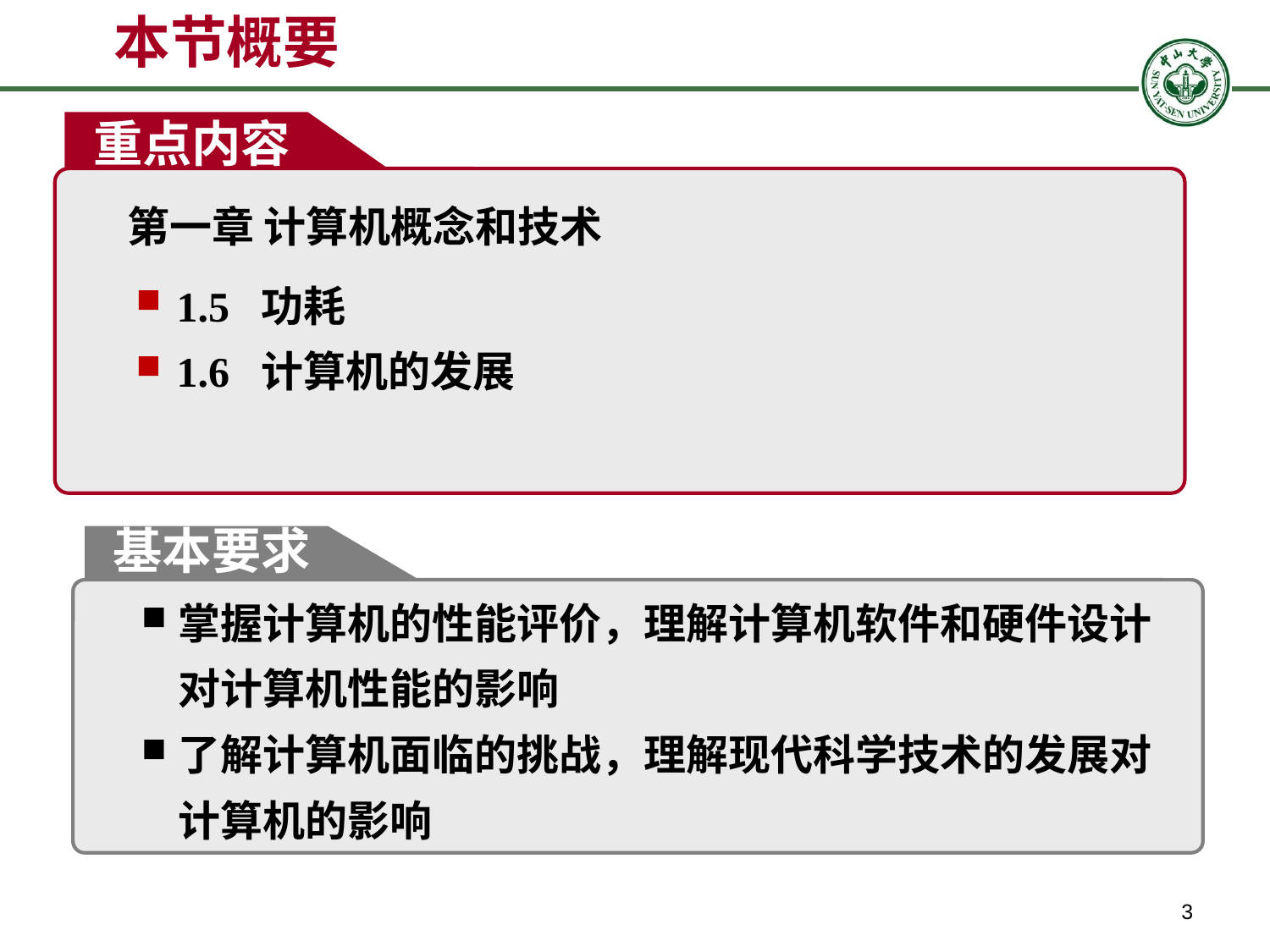

本节概要
重点内容

第一章 计算机概念和技术
 1.5  功耗
 1.6  计算机的发展
基本要求

掌握计算机的性能评价，理解计算机软件和硬件设计对计算机性能的影响
了解计算机面临的挑战，理解现代科学技术的发展对计算机的影响